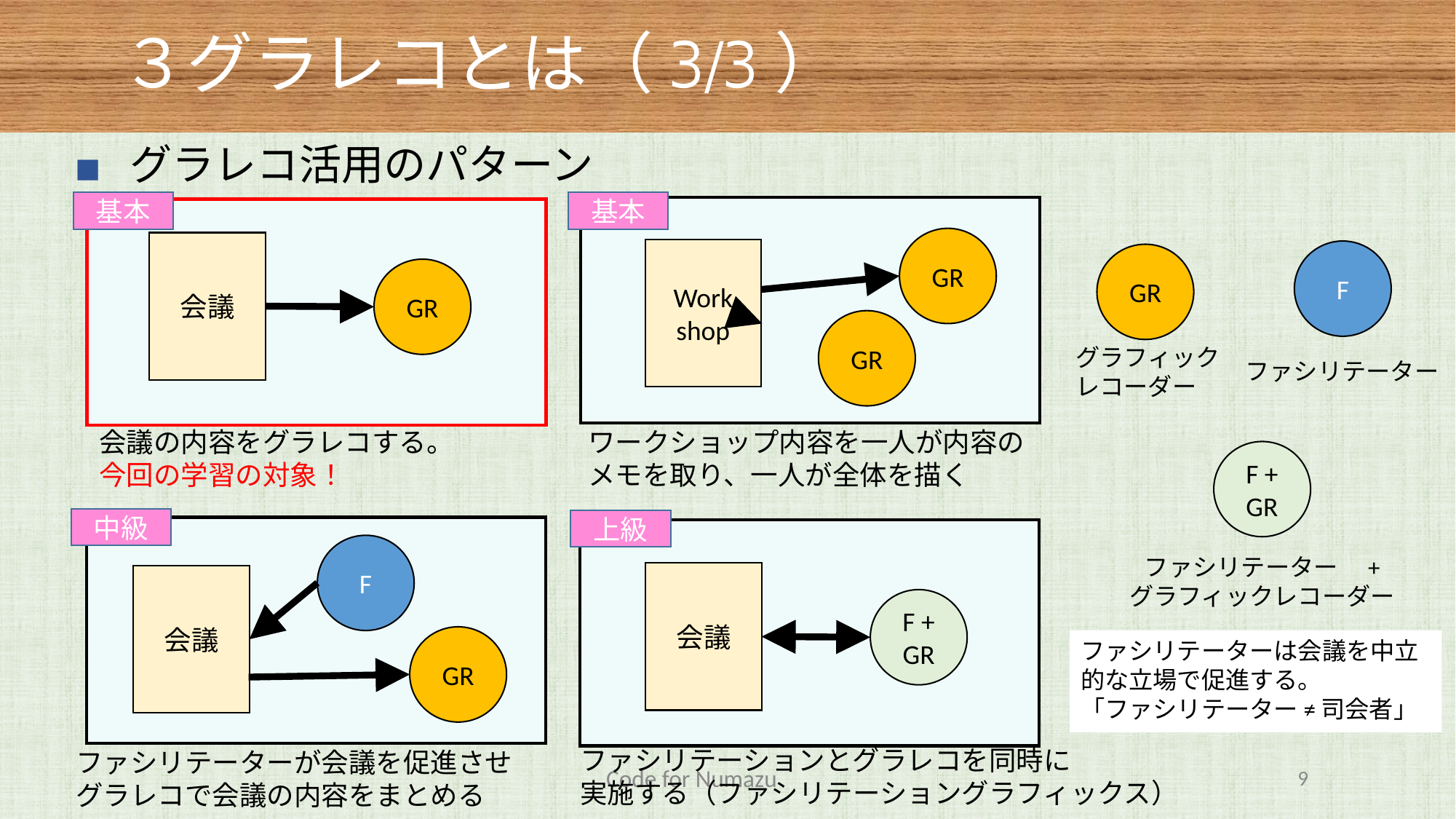

３グラレコとは（3/3）
グラレコ活用のパターン
基本
基本

GR
会議
Work
shop
F
GR
GR
GR
グラフィック
レコーダー
ファシリテーター
ワークショップ内容を一人が内容のメモを取り、一人が全体を描く
会議の内容をグラレコする。
今回の学習の対象！
F +
GR
中級
上級

F
ファシリテーター　+
グラフィックレコーダー
会議
会議
F +
GR
GR
ファシリテーターは会議を中立的な立場で促進する。
「ファシリテーター ≠ 司会者」
ファシリテーションとグラレコを同時に
実施する（ファシリテーショングラフィックス）
ファシリテーターが会議を促進させ
グラレコで会議の内容をまとめる
Code for Numazu
9